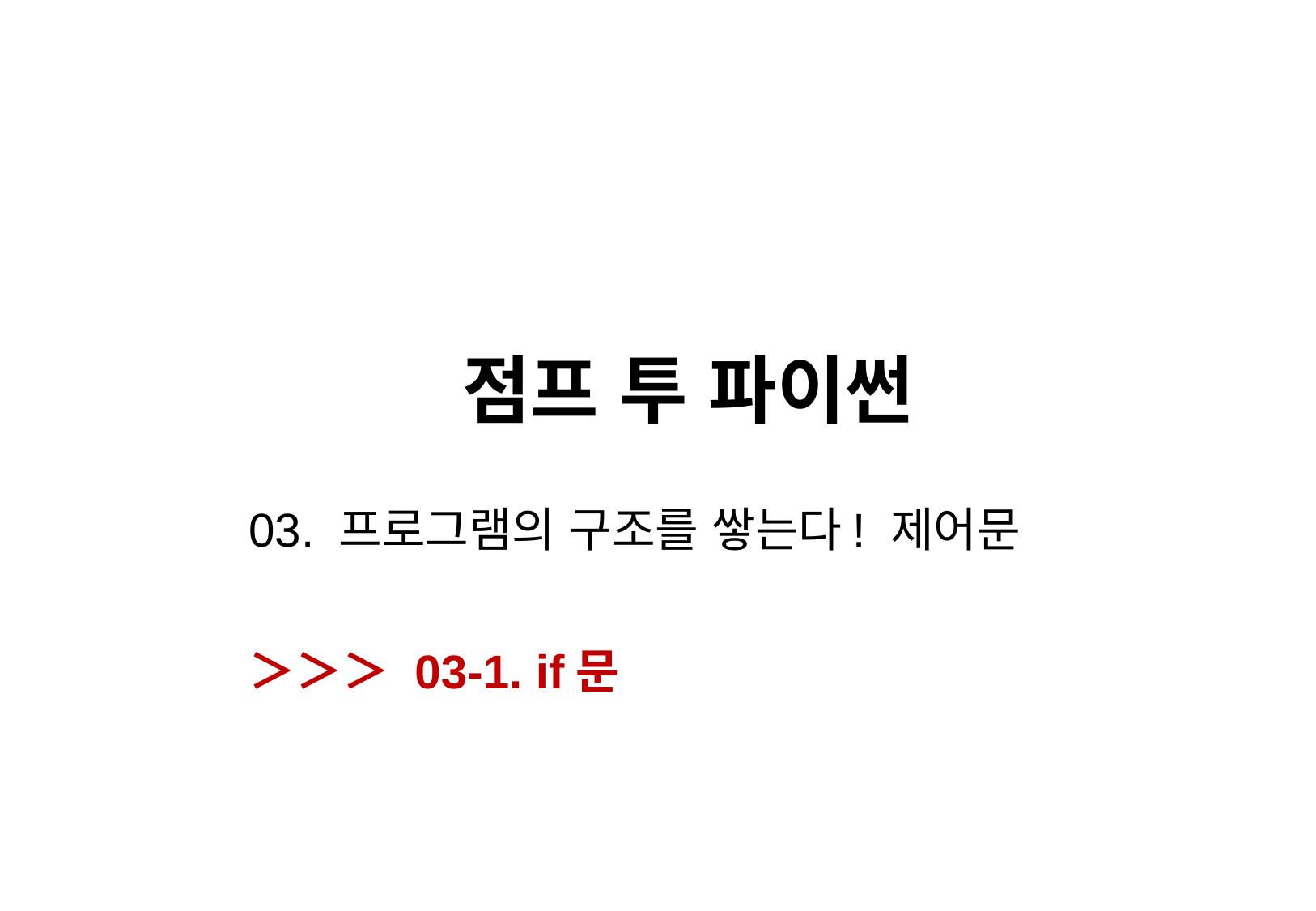

점프 투 파이썬
03. 프로그램의 구조를 쌓는다! 제어문
＞＞＞ 03-1. if문